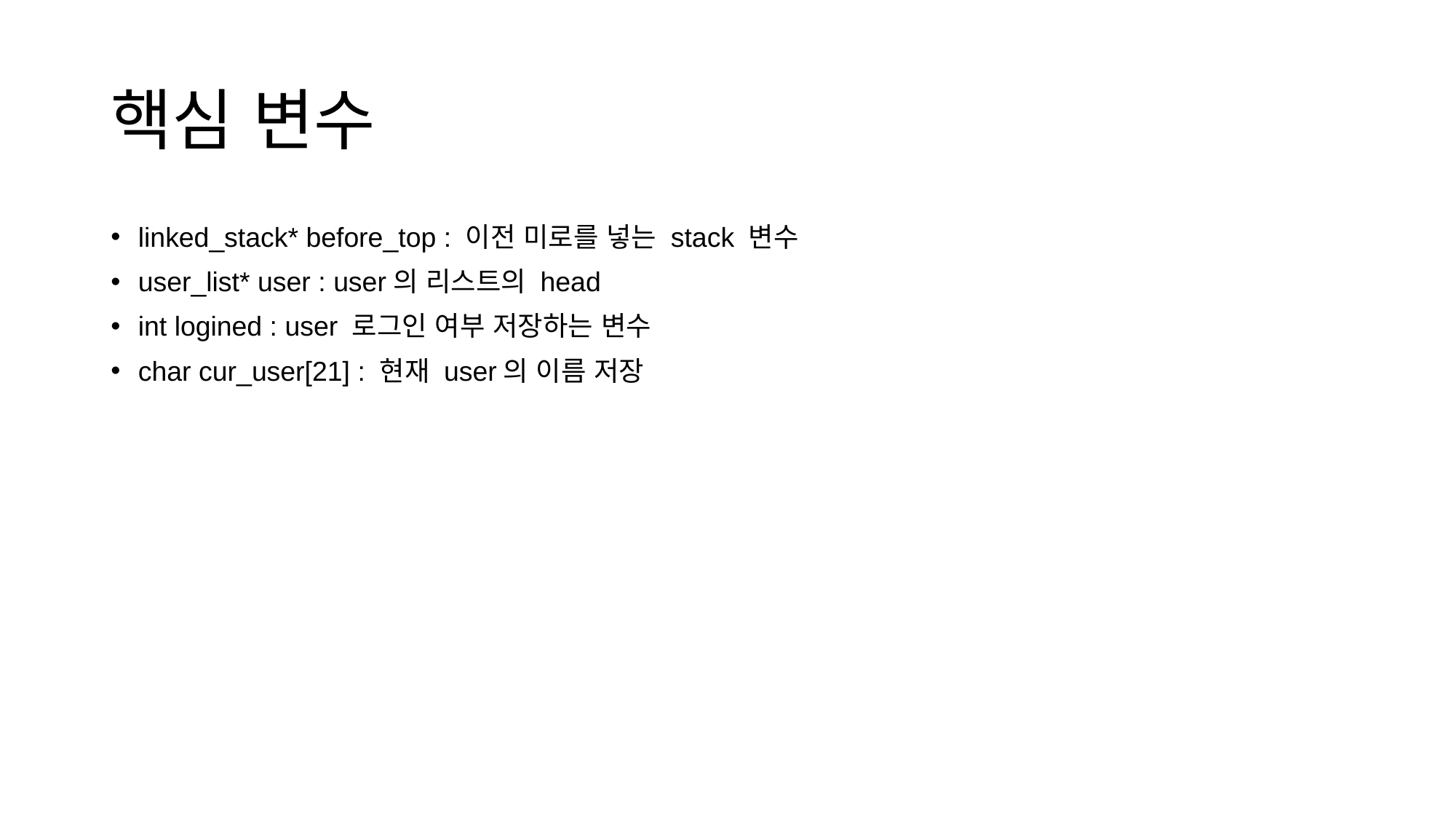

# 핵심 변수
linked_stack* before_top : 이전 미로를 넣는 stack 변수
user_list* user : user의 리스트의 head
int logined : user 로그인 여부 저장하는 변수
char cur_user[21] : 현재 user의 이름 저장